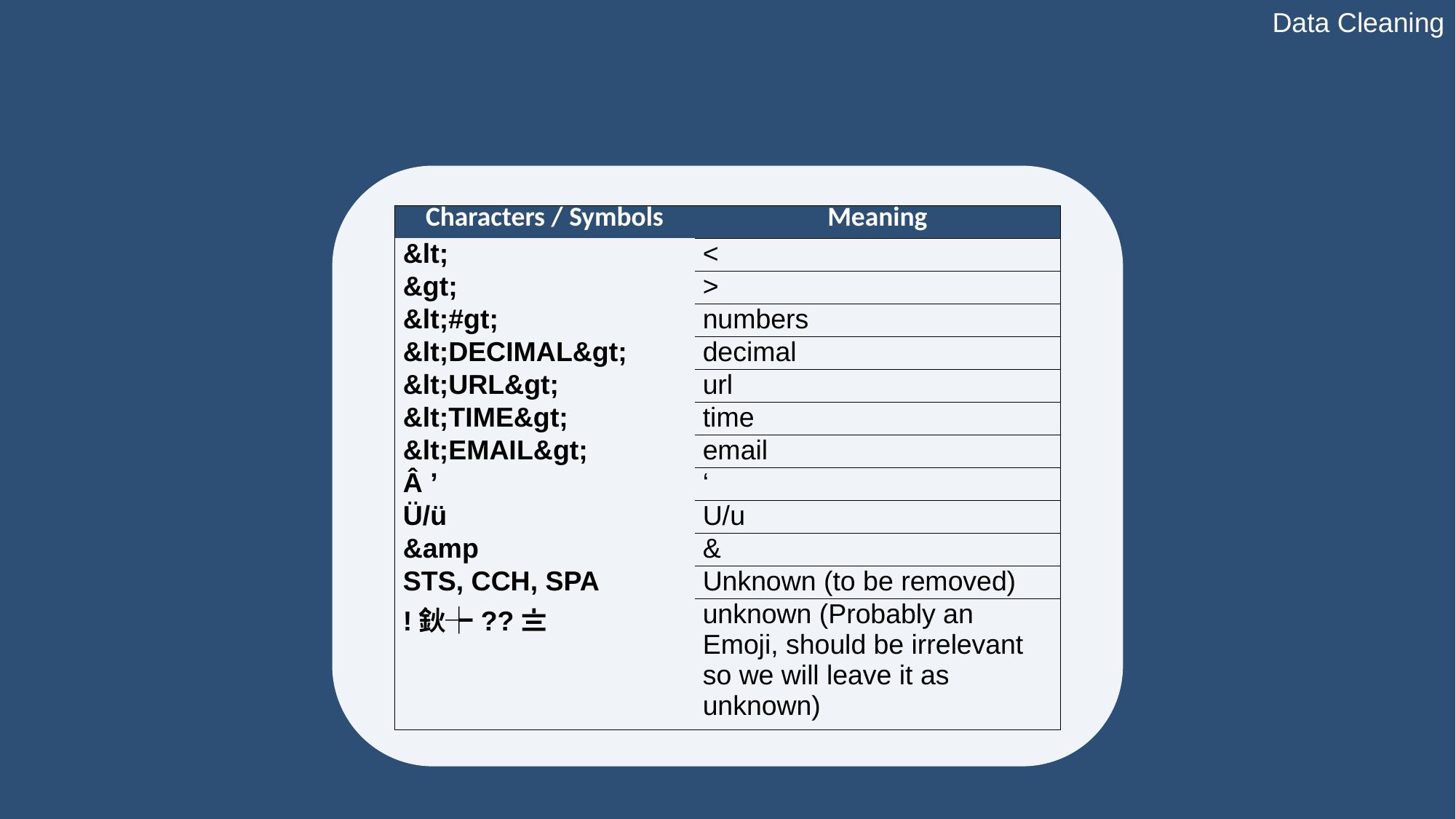

Data Cleaning

| Characters / Symbols | Meaning |
| --- | --- |
| &lt; | < |
| &gt; | > |
| &lt;#gt; | numbers |
| &lt;DECIMAL&gt; | decimal |
| &lt;URL&gt; | url |
| &lt;TIME&gt; | time |
| &lt;EMAIL&gt; | email |
| Â ’ | ‘ |
| Ü/ü | U/u |
| &amp | & |
| STS, CCH, SPA | Unknown (to be removed) |
| !鈥┾??〨 | unknown (Probably an Emoji, should be irrelevant so we will leave it as unknown) |